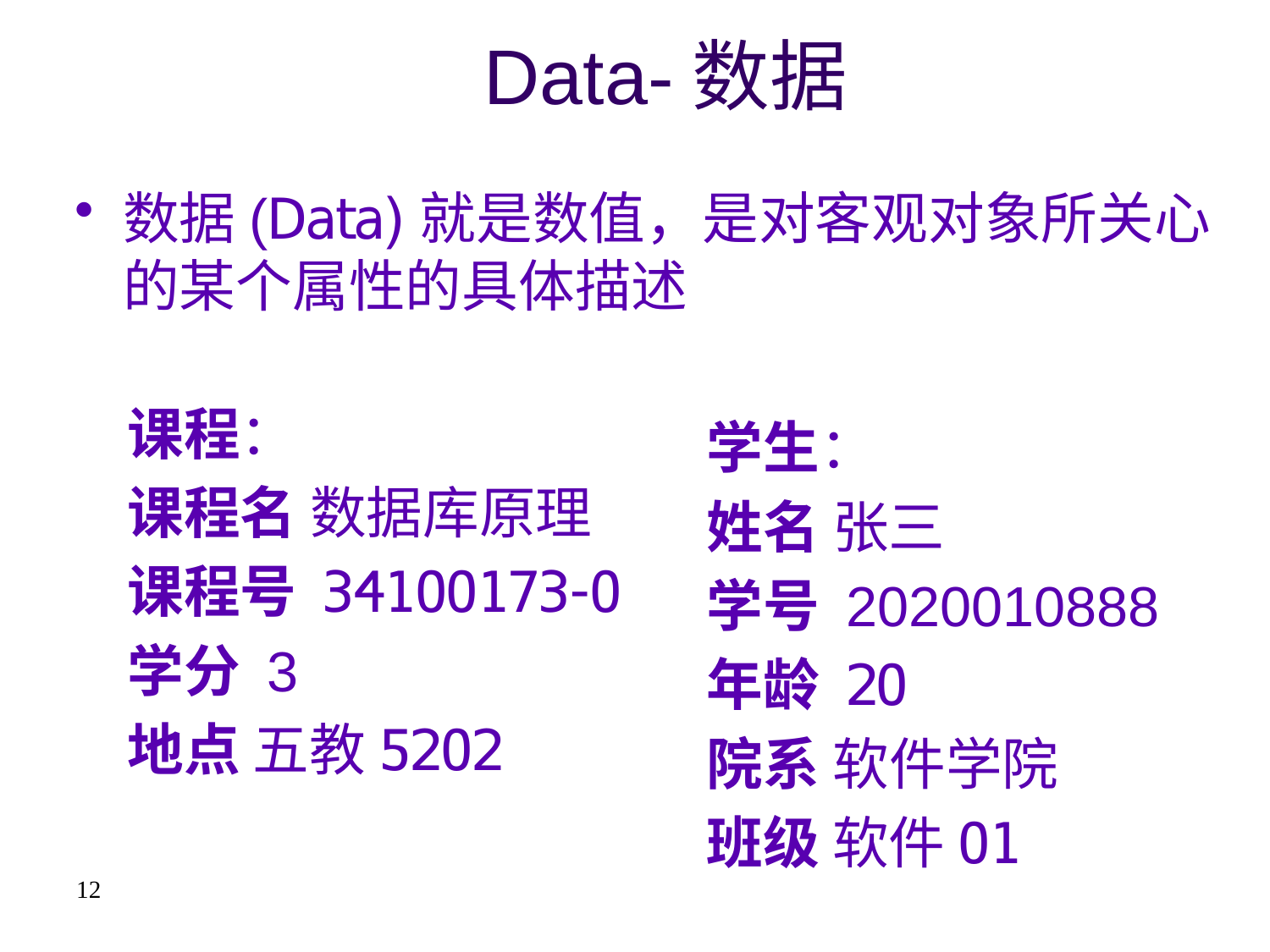

# Data-数据
数据(Data)就是数值，是对客观对象所关心的某个属性的具体描述

课程：
课程名 数据库原理
课程号 34100173-0
学分 3
地点 五教5202
学生：
姓名 张三
学号 2020010888
年龄 20
院系 软件学院
班级 软件01
12